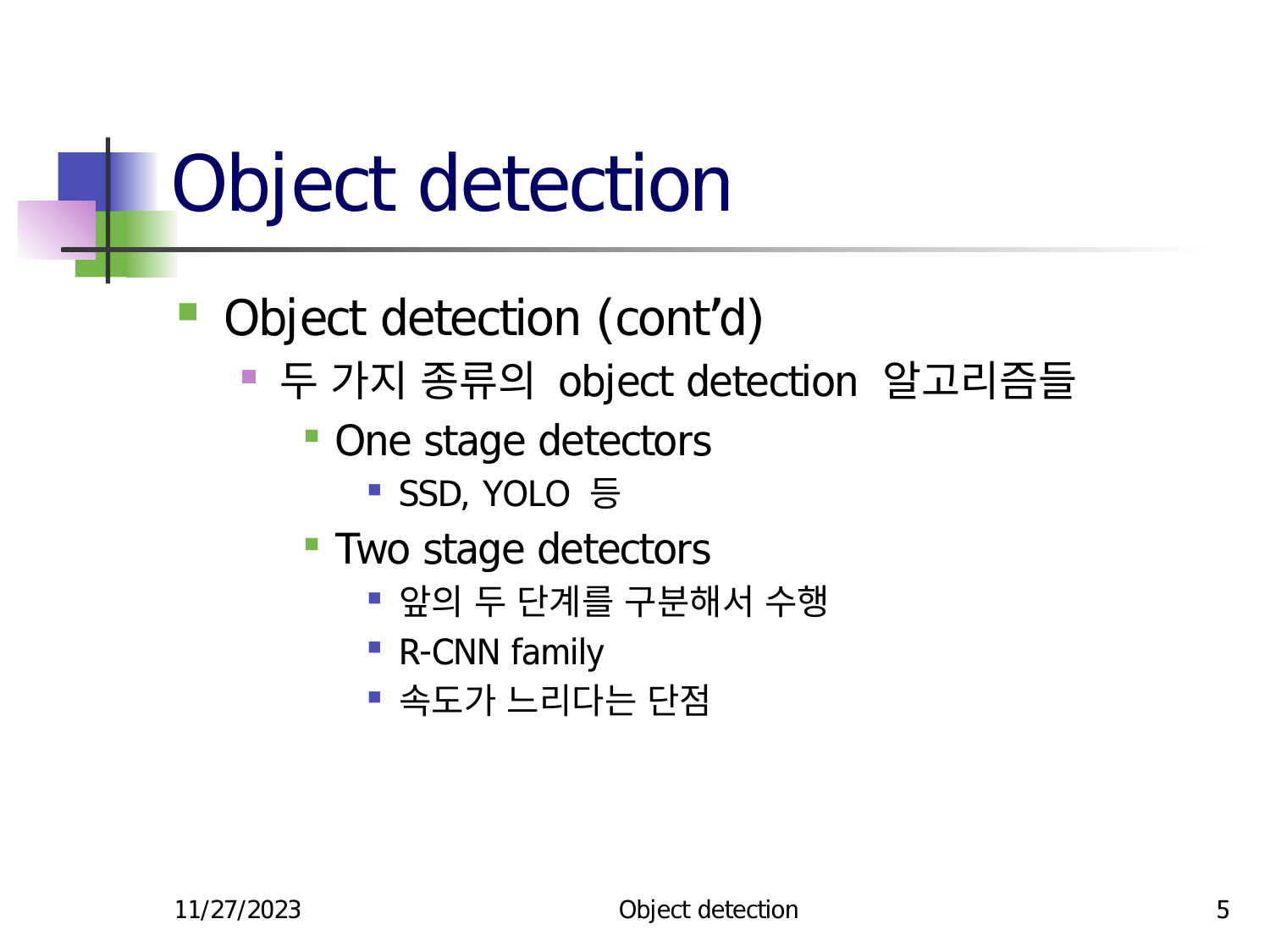

# Object detection
Object detection (cont’d)
두 가지 종류의 object detection 알고리즘들
One stage detectors
SSD, YOLO 등
Two stage detectors
앞의 두 단계를 구분해서 수행
R-CNN family
속도가 느리다는 단점
11/27/2023
Object detection
5